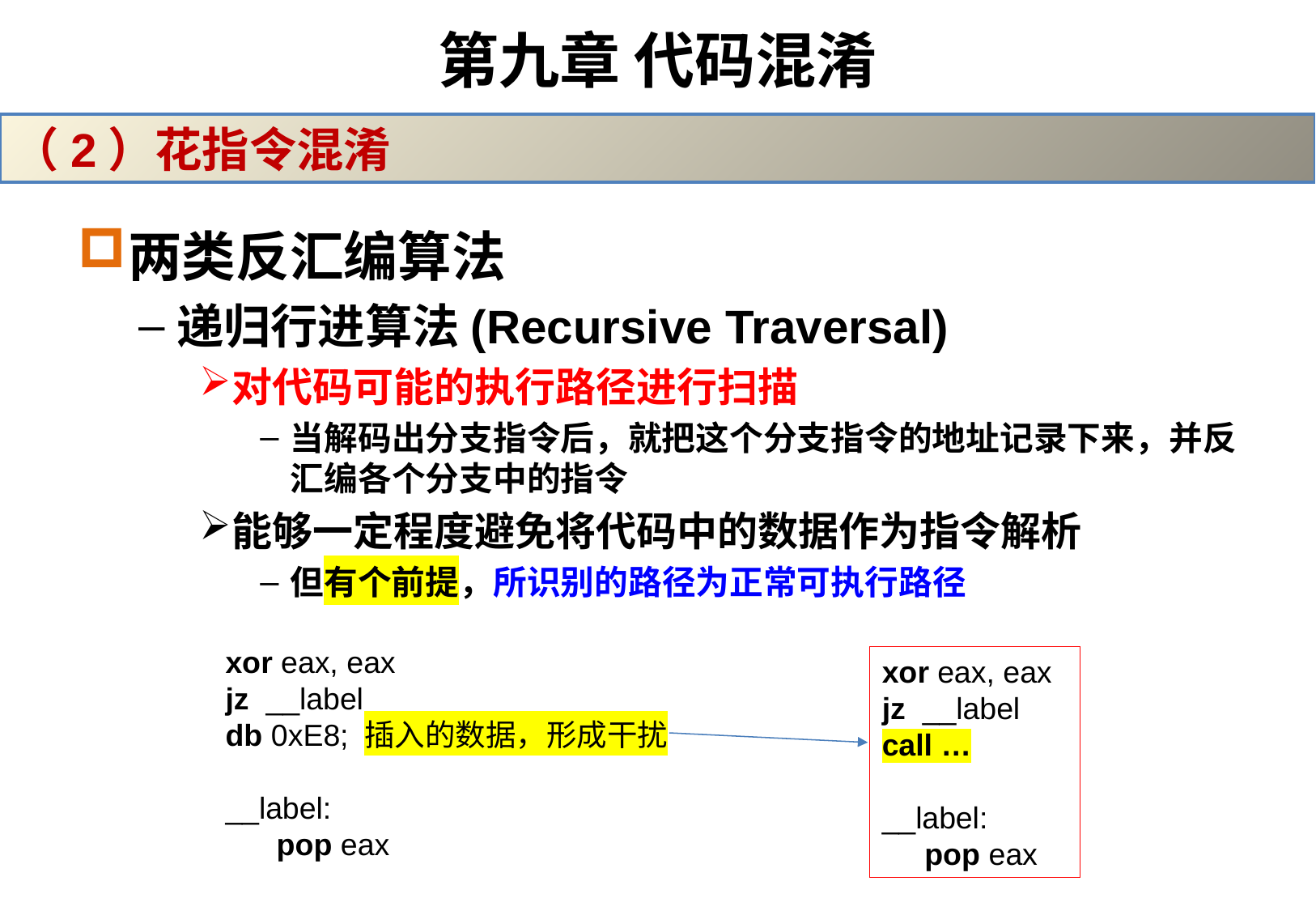

# 第九章 代码混淆
（2）花指令混淆
两类反汇编算法
递归行进算法(Recursive Traversal)
对代码可能的执行路径进行扫描
当解码出分支指令后，就把这个分支指令的地址记录下来，并反汇编各个分支中的指令
能够一定程度避免将代码中的数据作为指令解析
但有个前提，所识别的路径为正常可执行路径
xor eax, eax
jz  __label
db 0xE8; 插入的数据，形成干扰

__label:
      pop eax
xor eax, eax
jz  __label
call …

__label:
     pop eax